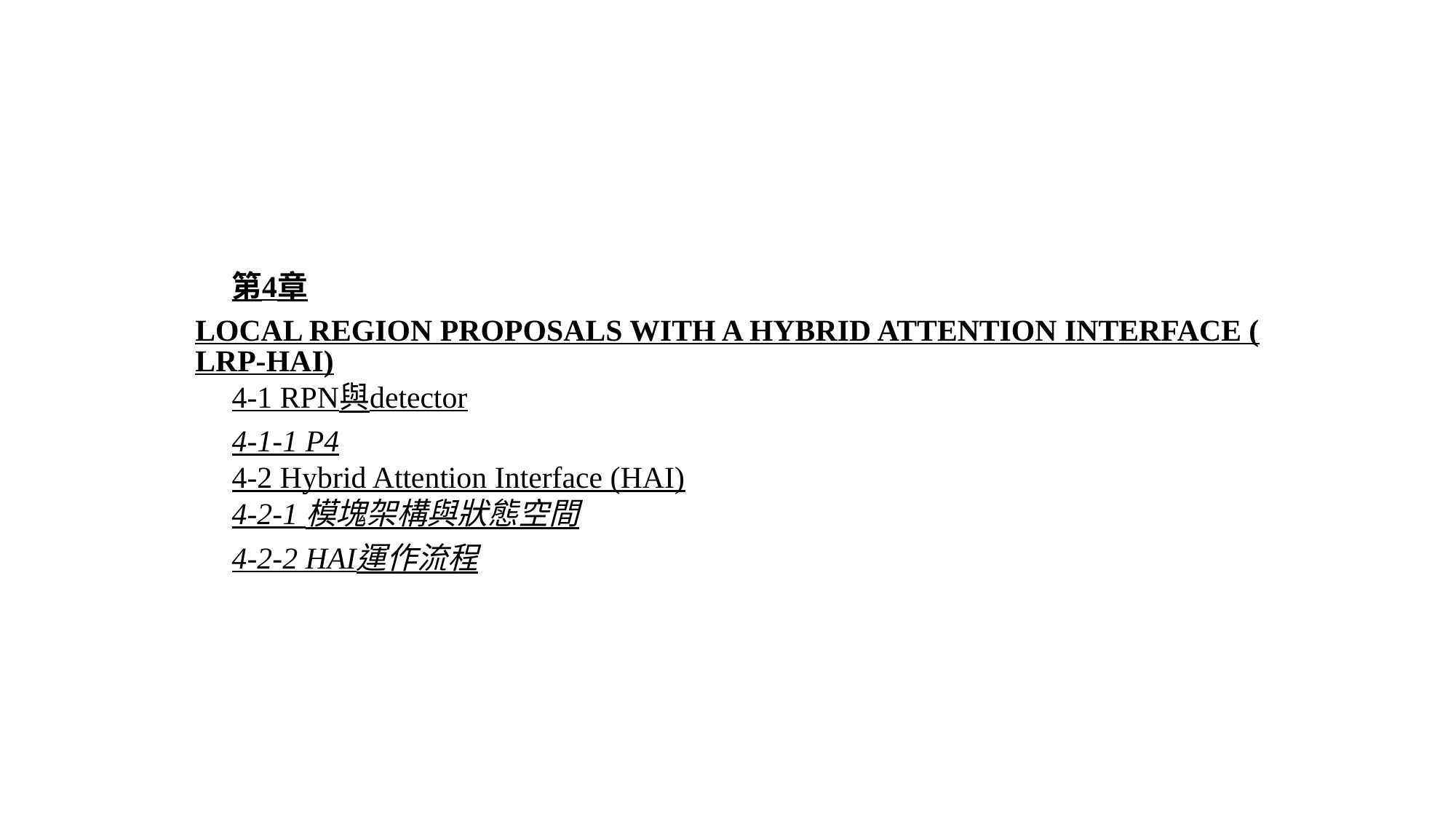

第4章	LOCAL REGION PROPOSALS WITH A HYBRID ATTENTION INTERFACE (LRP-HAI)
4-1 RPN與detector
4-1-1 P4
4-2 Hybrid Attention Interface (HAI)
4-2-1 模塊架構與狀態空間
4-2-2 HAI運作流程